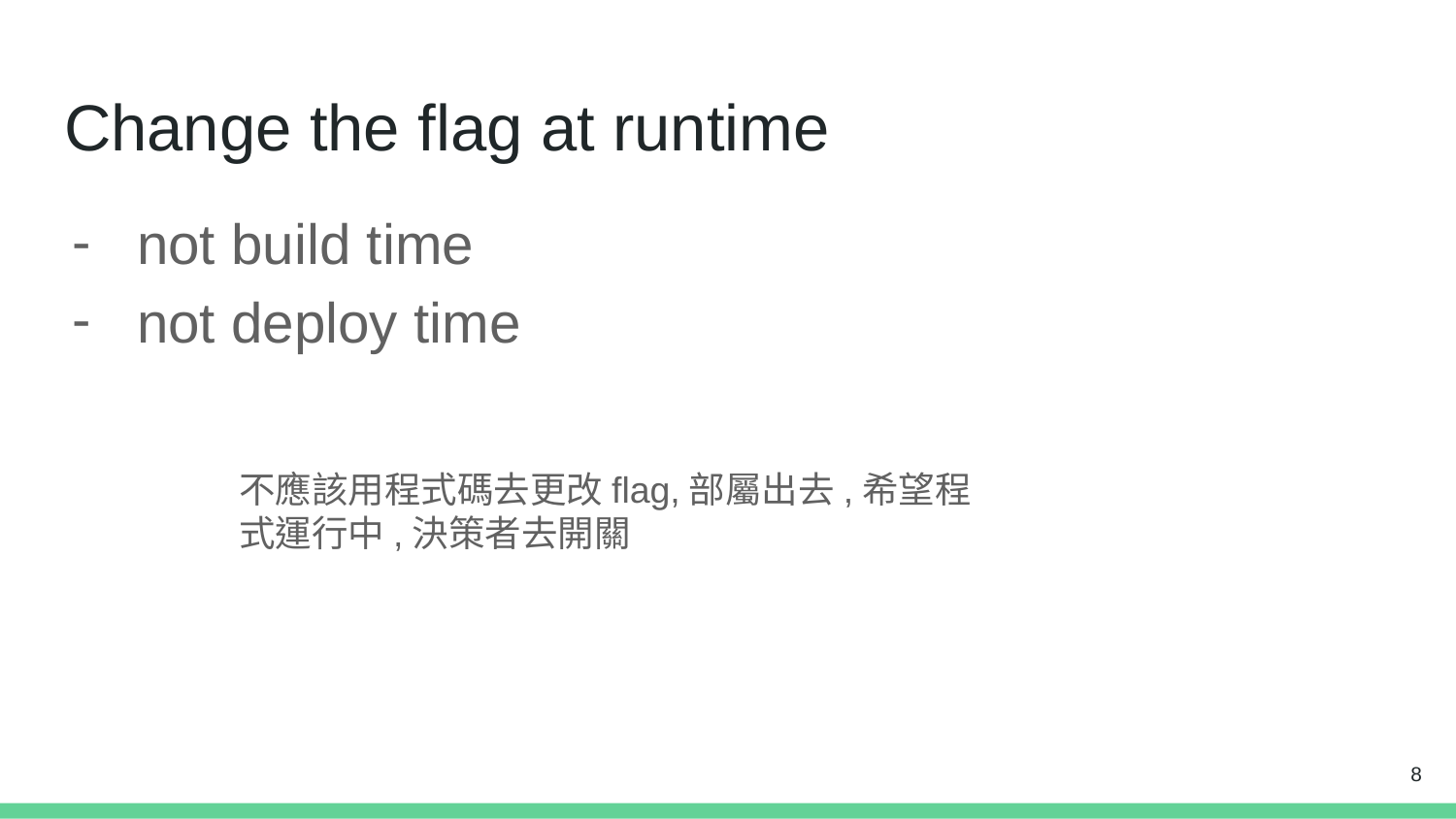

# Change the flag at runtime
not build time
not deploy time
不應該用程式碼去更改flag,部屬出去,希望程式運行中,決策者去開關
8